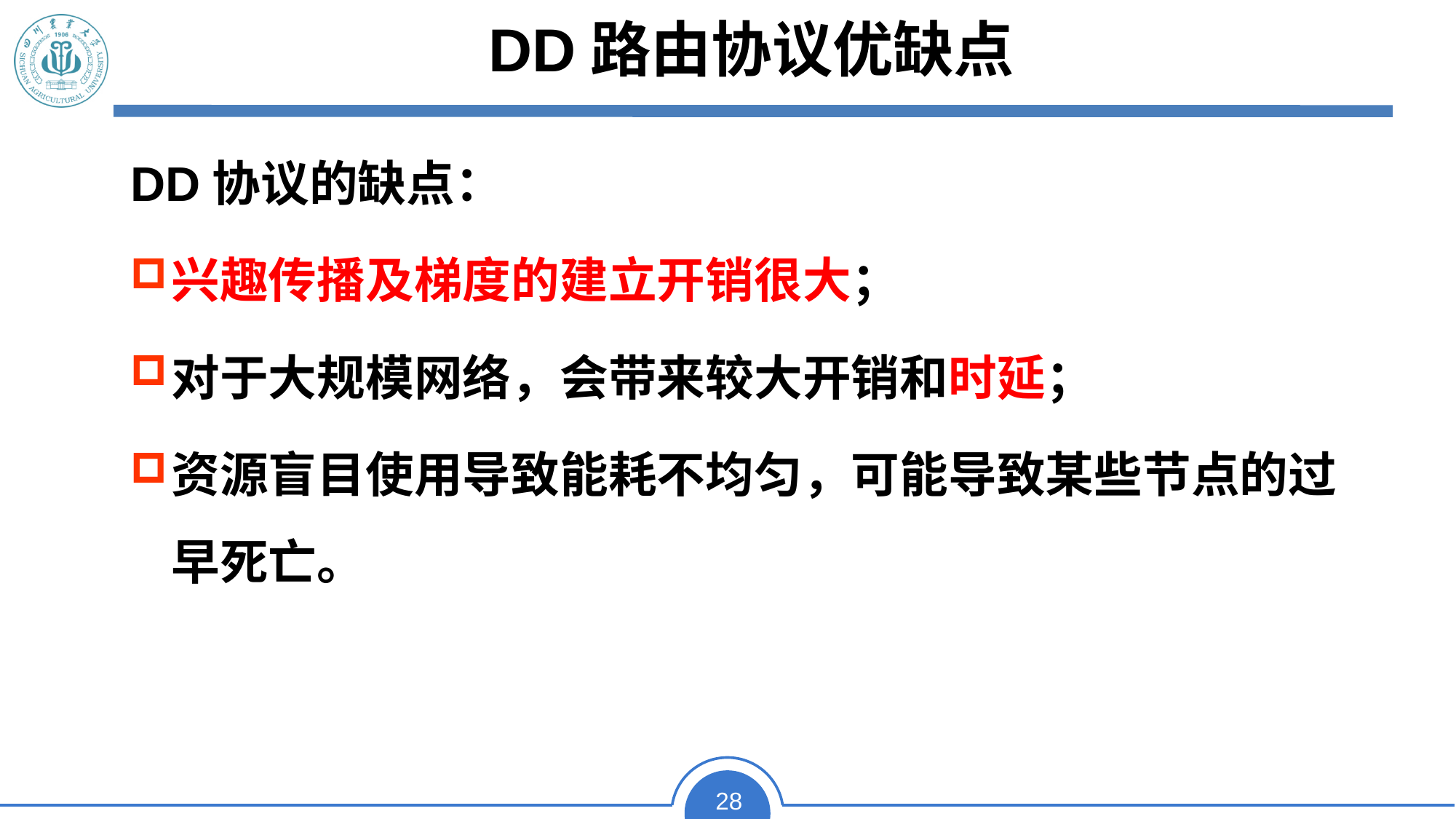

# DD路由协议优缺点
DD协议的缺点：
兴趣传播及梯度的建立开销很大；
对于大规模网络，会带来较大开销和时延；
资源盲目使用导致能耗不均匀，可能导致某些节点的过早死亡。